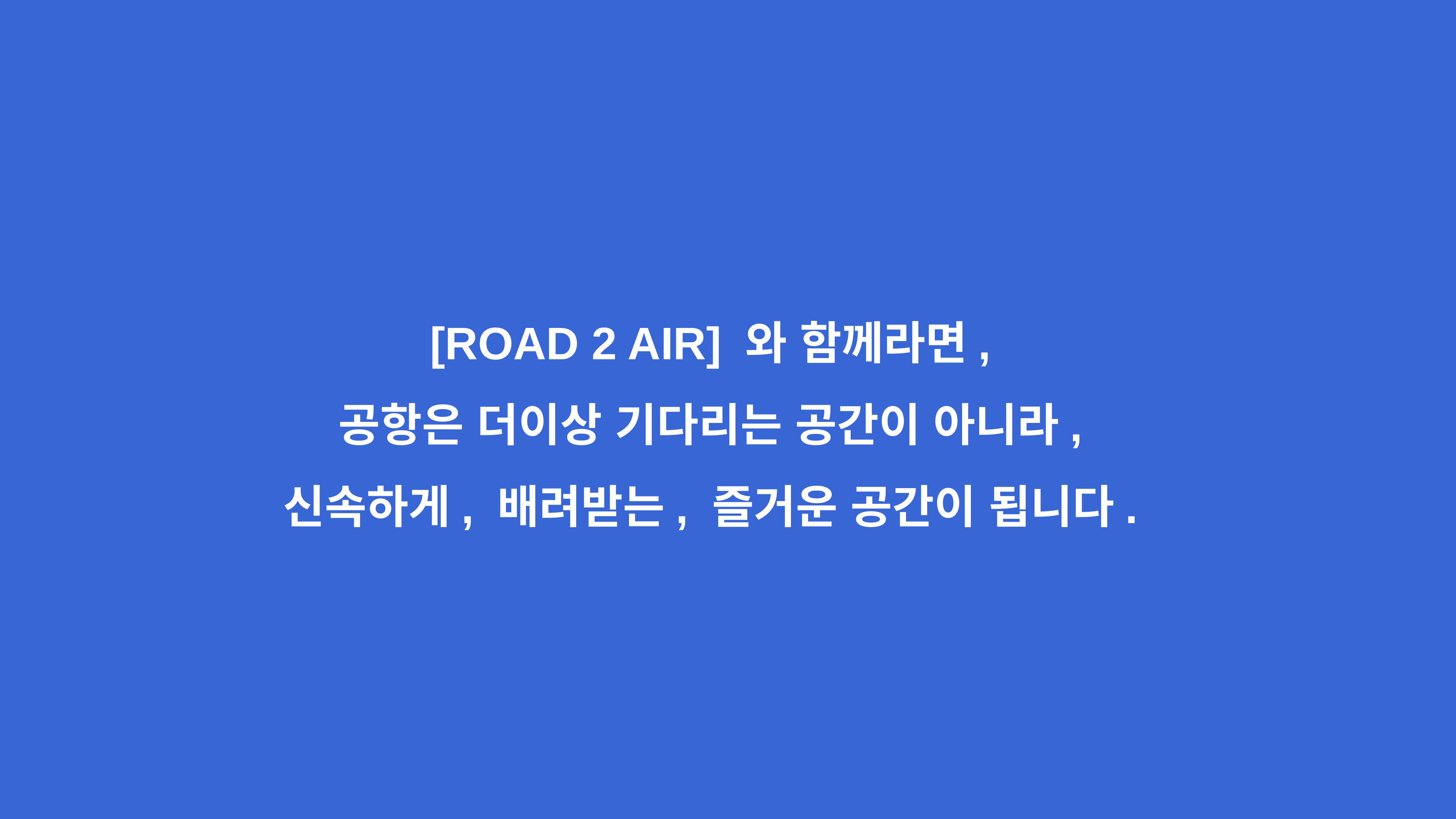

[ROAD 2 AIR] 와 함께라면,
공항은 더이상 기다리는 공간이 아니라,
신속하게, 배려받는, 즐거운 공간이 됩니다.